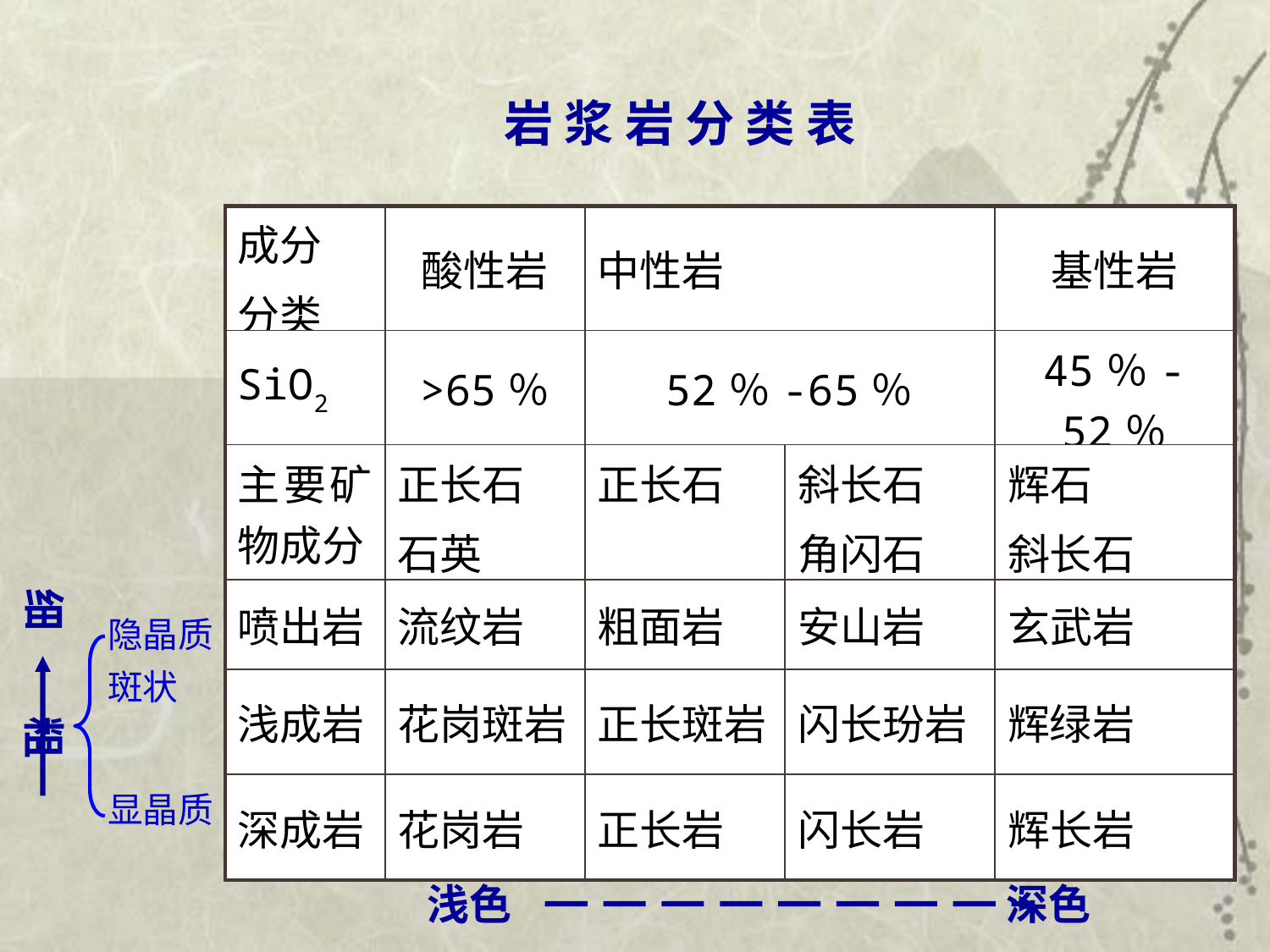

岩 浆 岩 分 类 表
| 成分 分类 | 酸性岩 | 中性岩 |  | 基性岩 |
| --- | --- | --- | --- | --- |
| SiO2 | >65％ | 52％-65％ |  | 45％-52％ |
| 主要矿物成分 | 正长石 石英 | 正长石 | 斜长石 角闪石 | 辉石 斜长石 |
| 喷出岩 | 流纹岩 | 粗面岩 | 安山岩 | 玄武岩 |
| 浅成岩 | 花岗斑岩 | 正长斑岩 | 闪长玢岩 | 辉绿岩 |
| 深成岩 | 花岗岩 | 正长岩 | 闪长岩 | 辉长岩 |
细         粗
隐晶质
斑状

显晶质

浅色                                                    深色